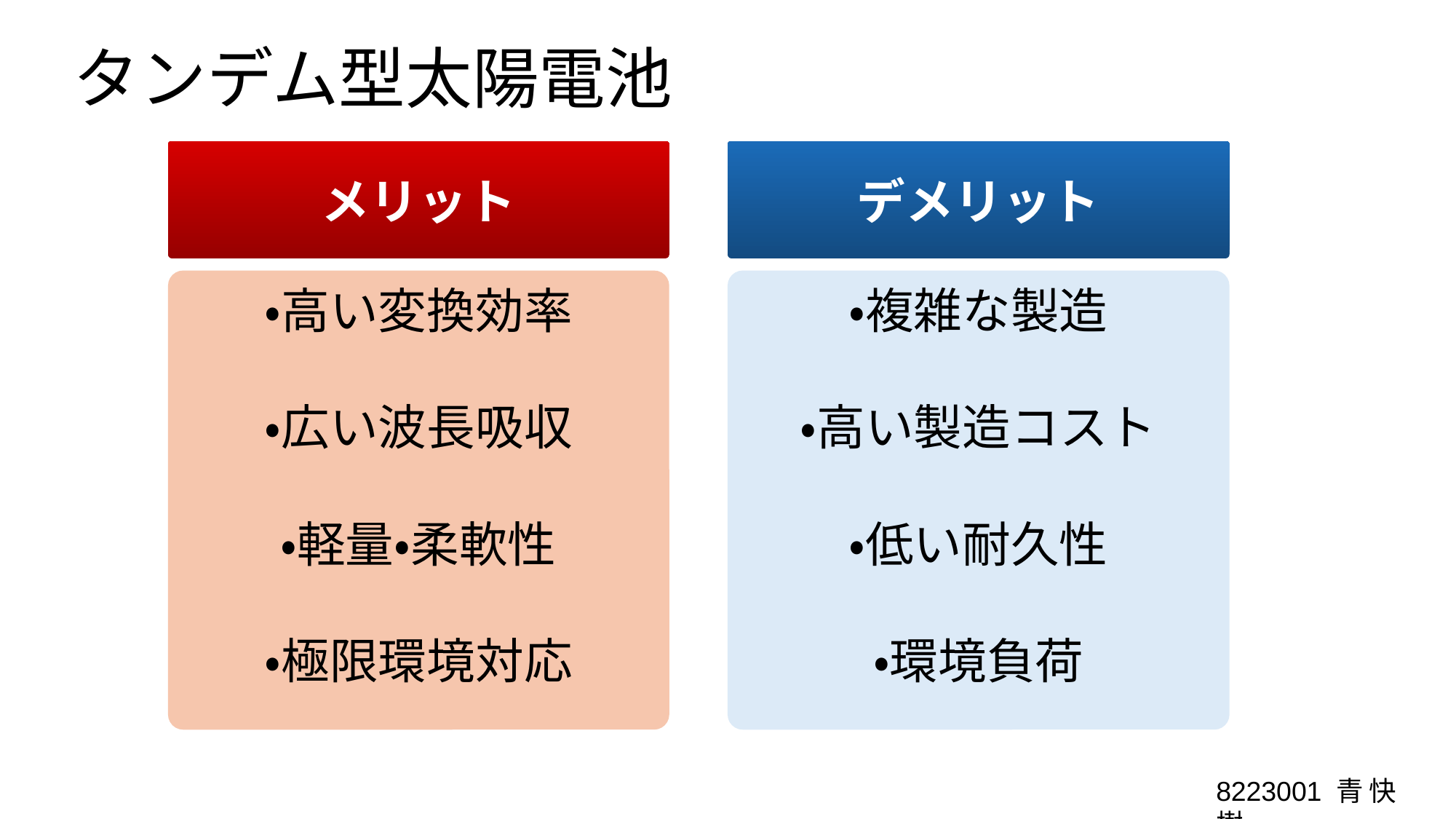

湿気・酸素・熱に弱いため、長期間の屋外利用においては劣化しやすい。

# タンデム型太陽電池
メリット
デメリット
・複雑な製造

・高い製造コスト

・低い耐久性

・環境負荷
・高い変換効率

・広い波長吸収

・軽量・柔軟性

・極限環境対応
8223001 ⻘ 快樹